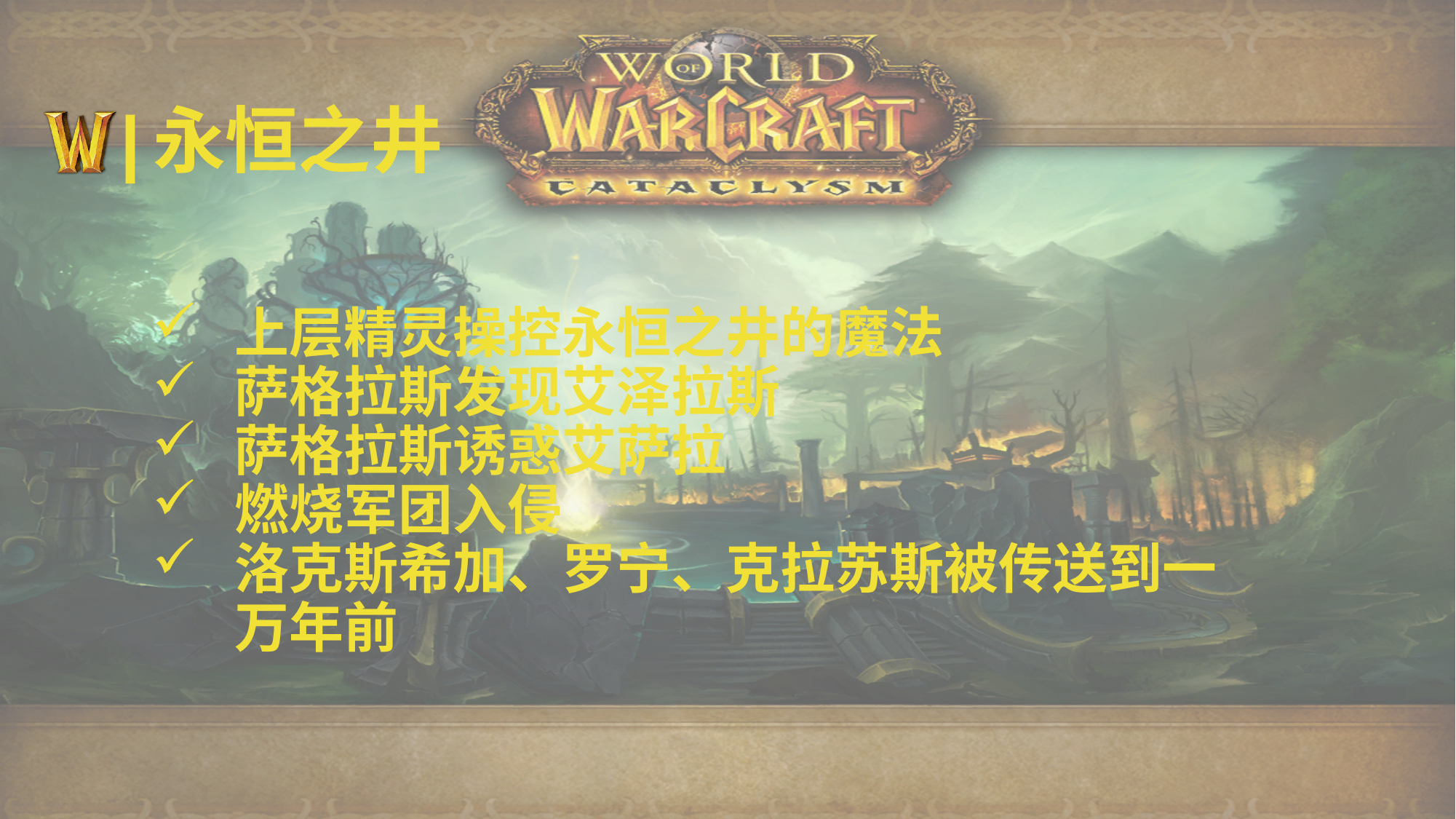

# 永恒之井
上层精灵操控永恒之井的魔法
萨格拉斯发现艾泽拉斯
萨格拉斯诱惑艾萨拉
燃烧军团入侵
洛克斯希加、罗宁、克拉苏斯被传送到一万年前